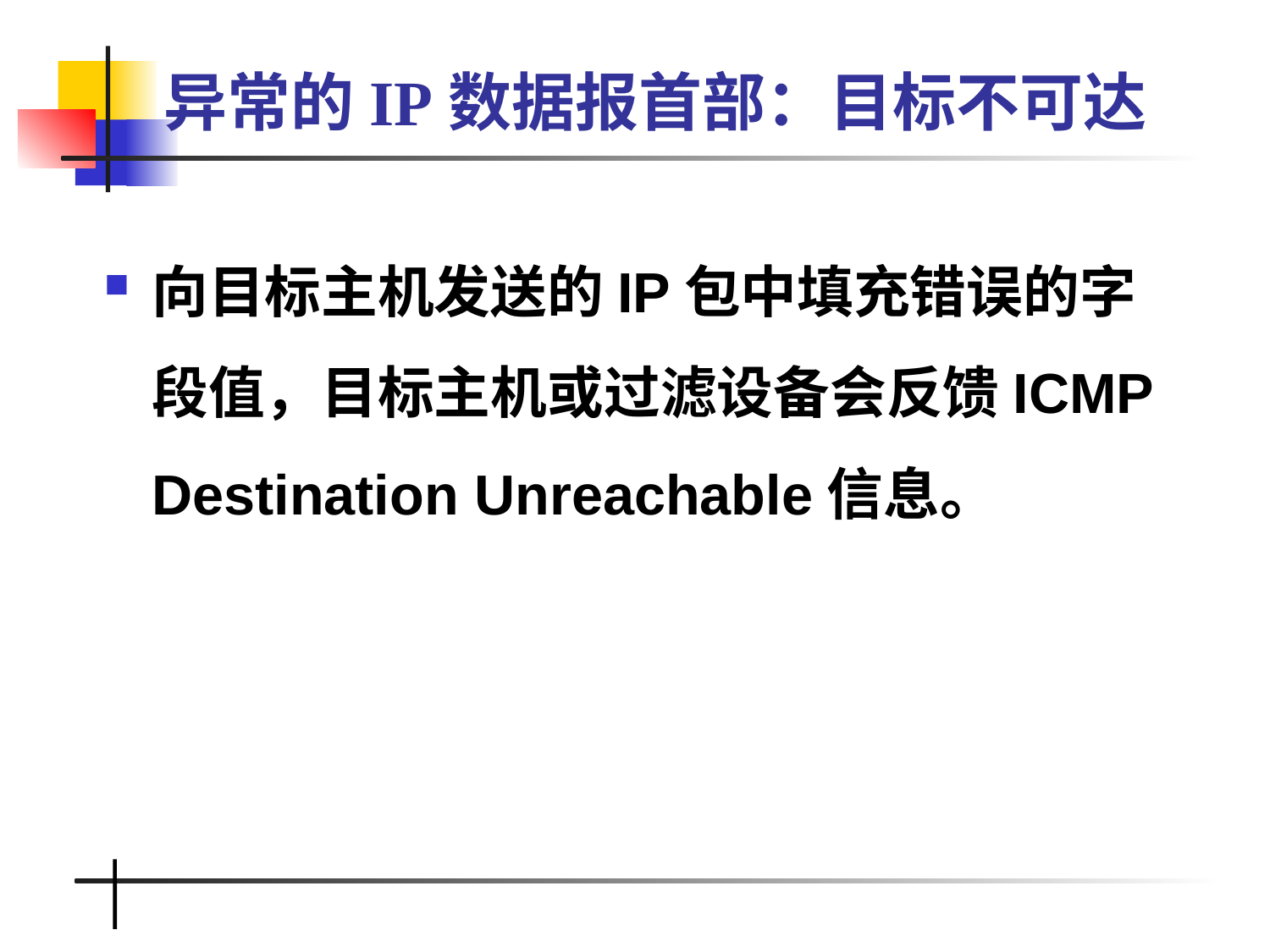

# 异常的IP数据报首部：目标不可达
向目标主机发送的IP包中填充错误的字段值，目标主机或过滤设备会反馈ICMP Destination Unreachable信息。